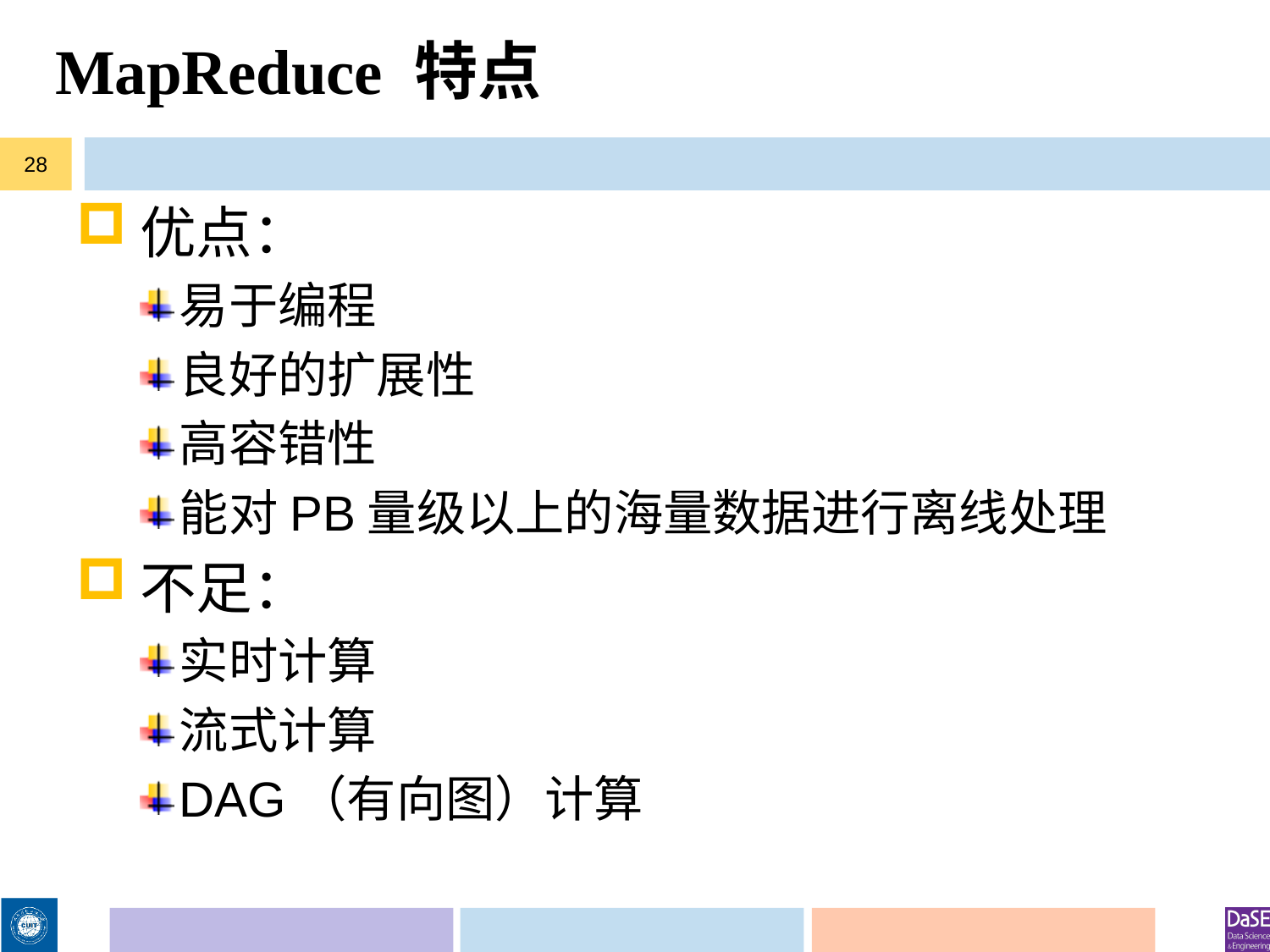

# MapReduce 特点
28
优点：
易于编程
良好的扩展性
高容错性
能对PB量级以上的海量数据进行离线处理
不足：
实时计算
流式计算
DAG（有向图）计算